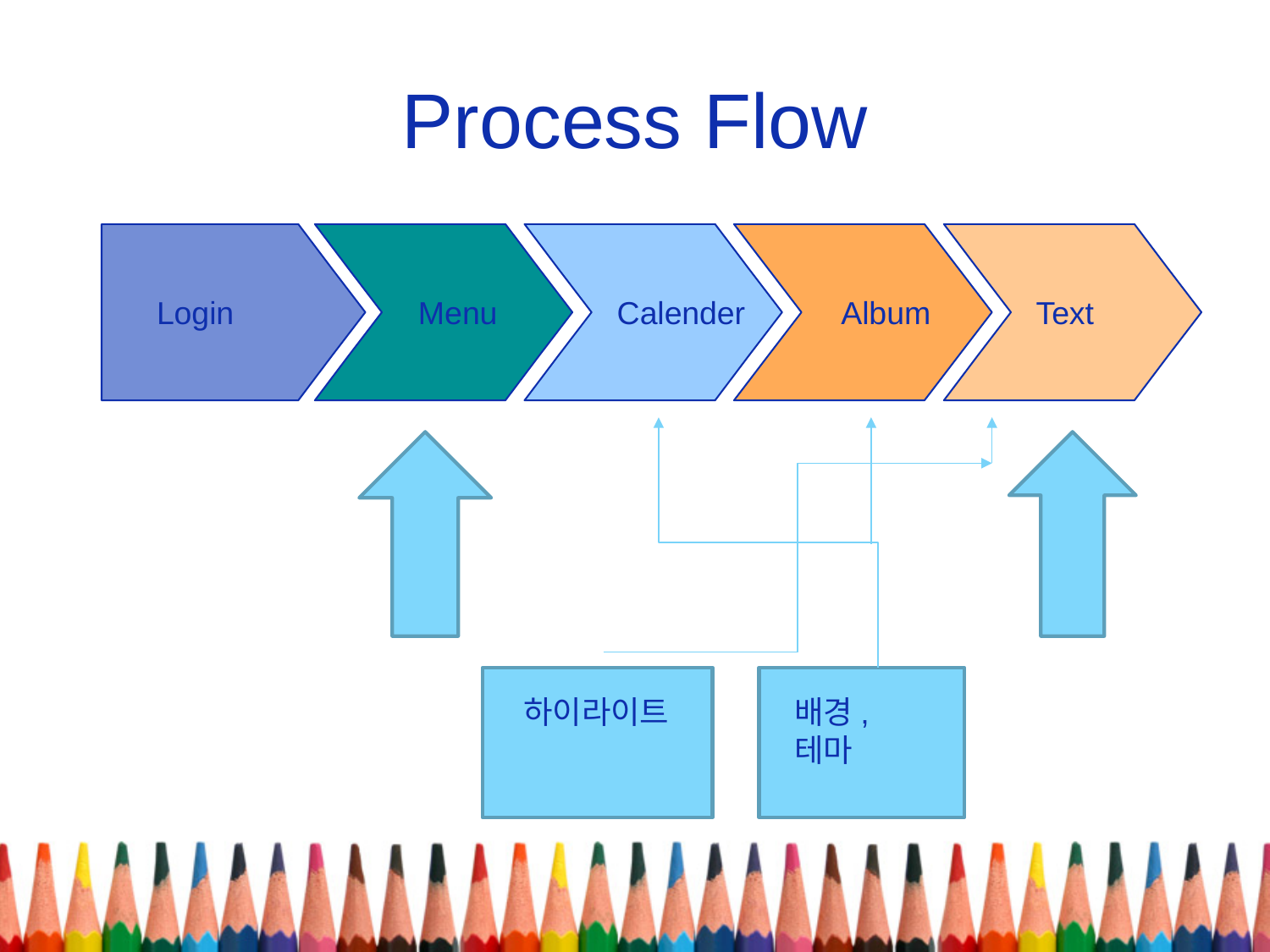

# Process Flow

Login
Calender
Album
Menu
Text

하이라이트
배경,테마